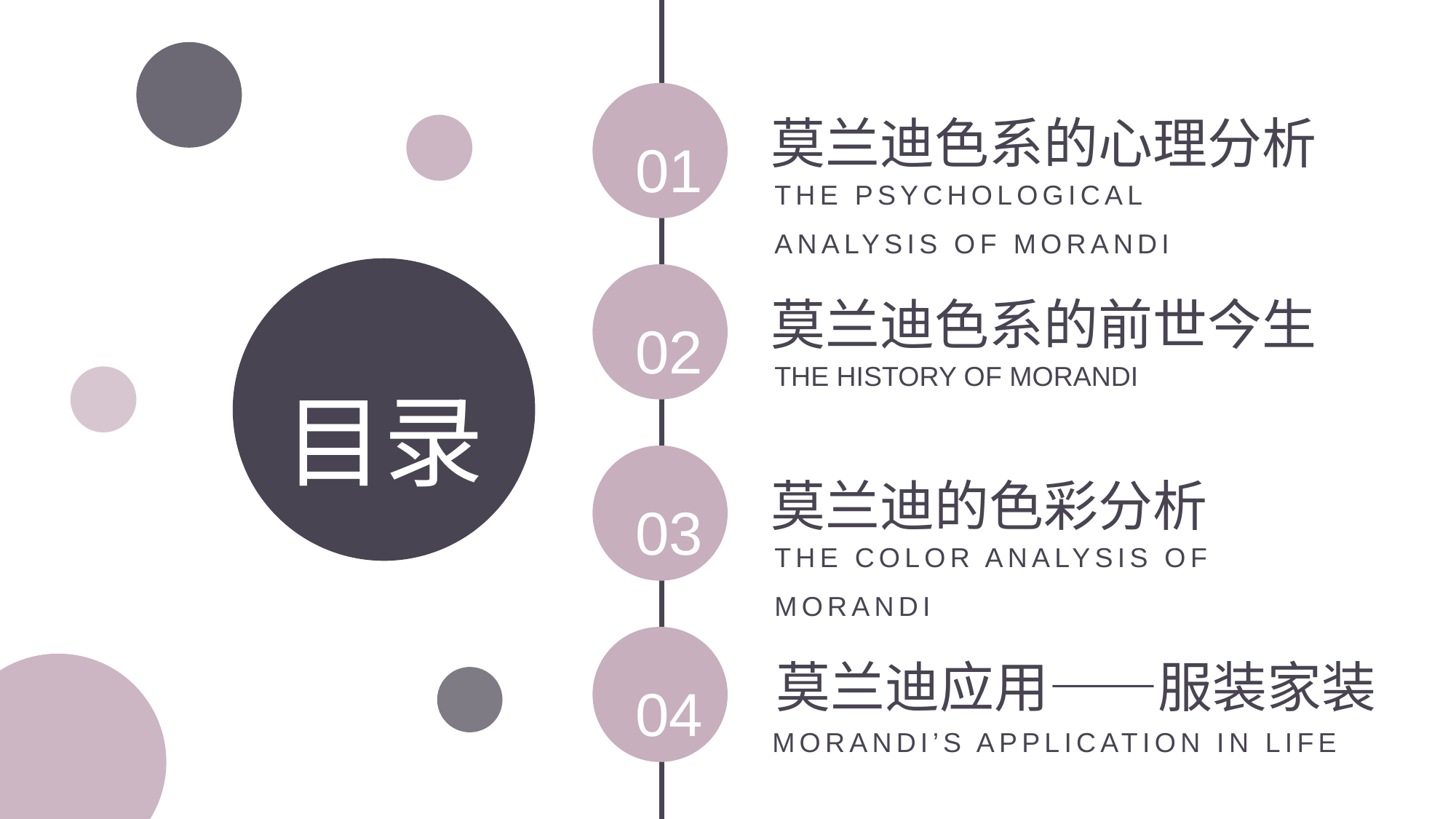

莫兰迪色系的心理分析

01
THE PSYCHOLOGICAL ANALYSIS OF MORANDI

莫兰迪色系的前世今生

02
THE HISTORY OF MORANDI

目录

莫兰迪的色彩分析

03
THE COLOR ANALYSIS OF MORANDI
莫兰迪应用——服装家装

04
MORANDI’S APPLICATION IN LIFE